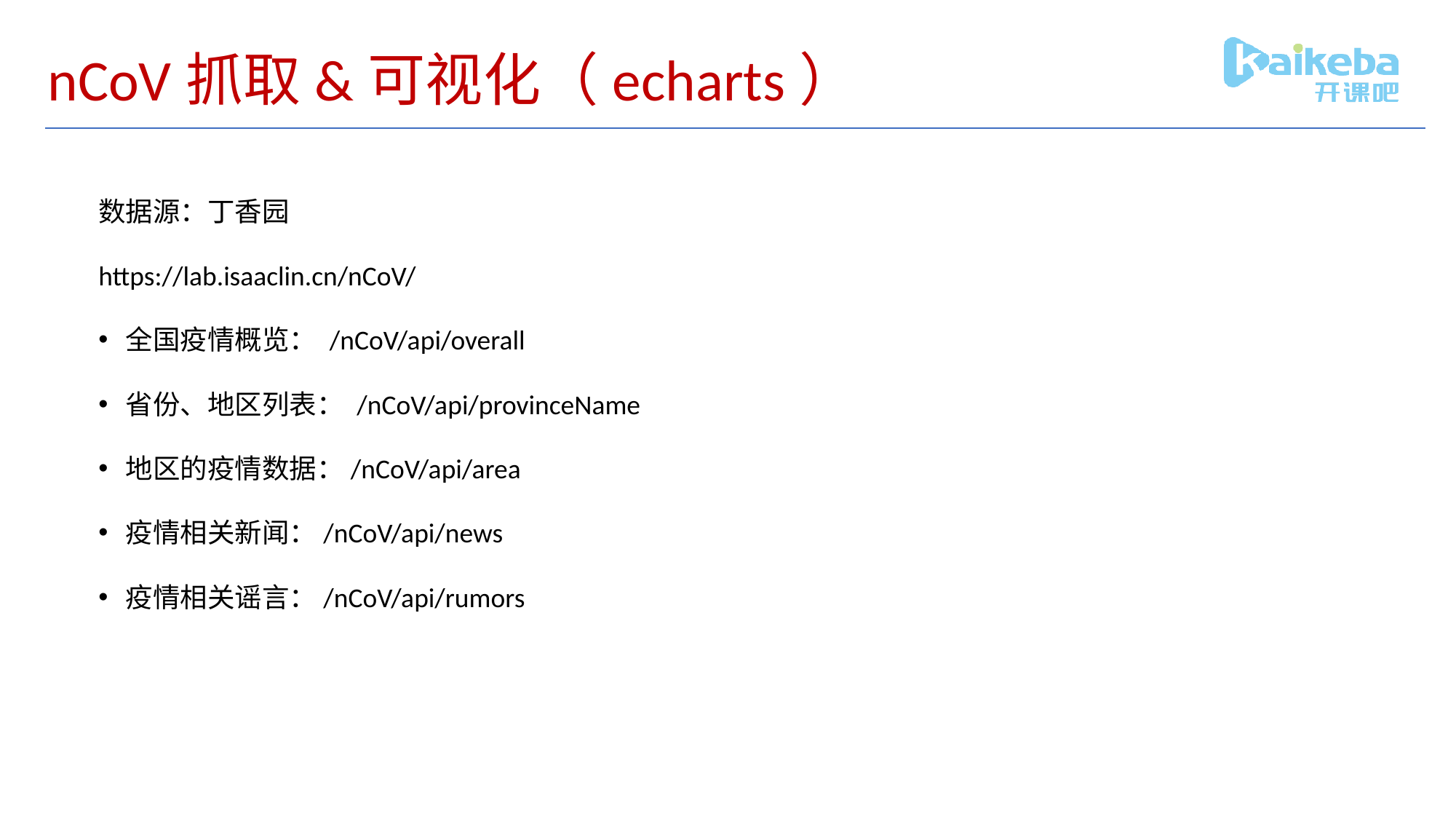

# nCoV抓取&可视化（echarts）
数据源：丁香园
https://lab.isaaclin.cn/nCoV/
全国疫情概览： /nCoV/api/overall
省份、地区列表： /nCoV/api/provinceName
地区的疫情数据：/nCoV/api/area
疫情相关新闻：/nCoV/api/news
疫情相关谣言：/nCoV/api/rumors